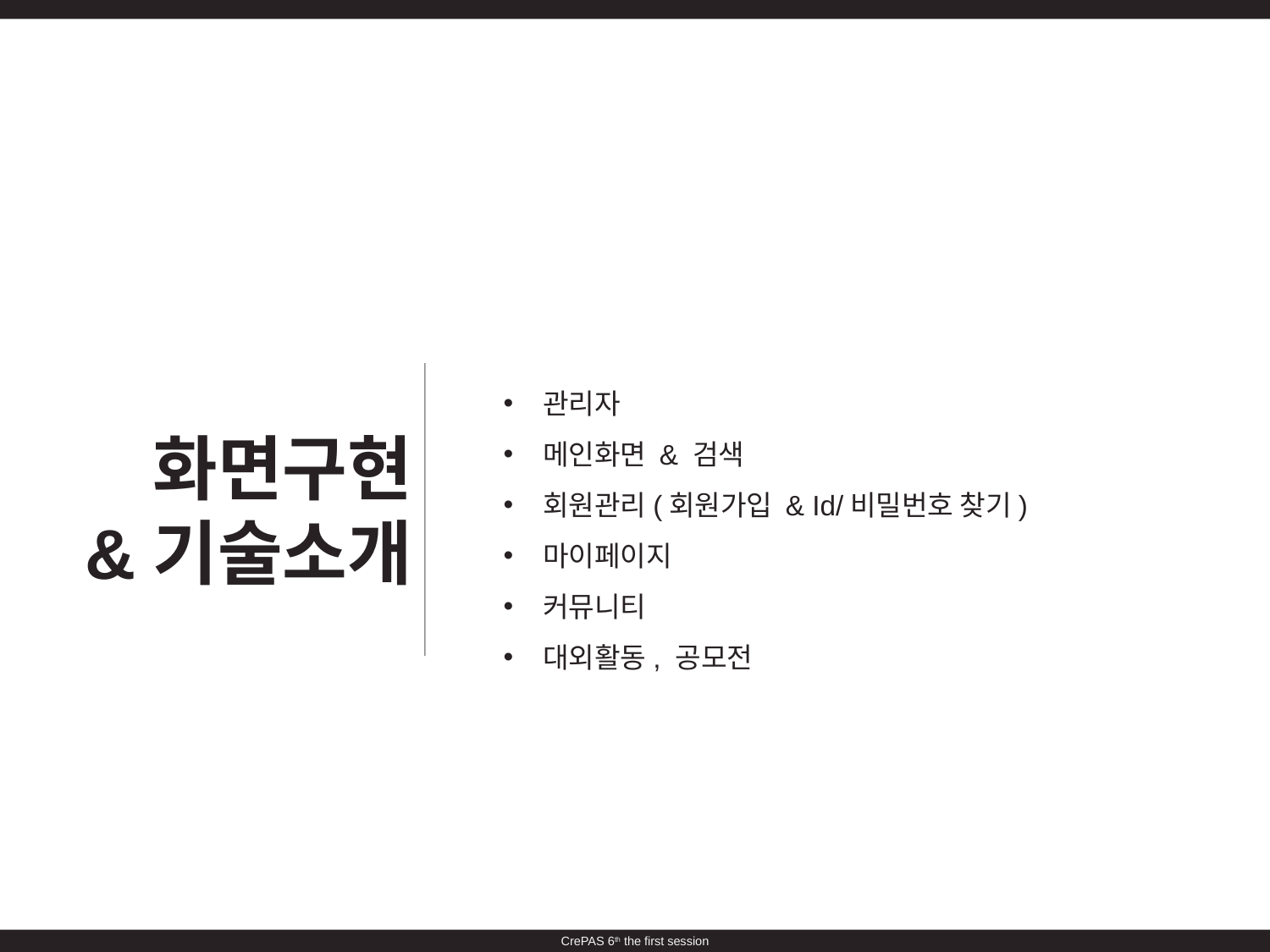

관리자
메인화면 & 검색
회원관리(회원가입 & Id/비밀번호 찾기)
마이페이지
커뮤니티
대외활동, 공모전
화면구현
&기술소개
CrePAS 6th the first session